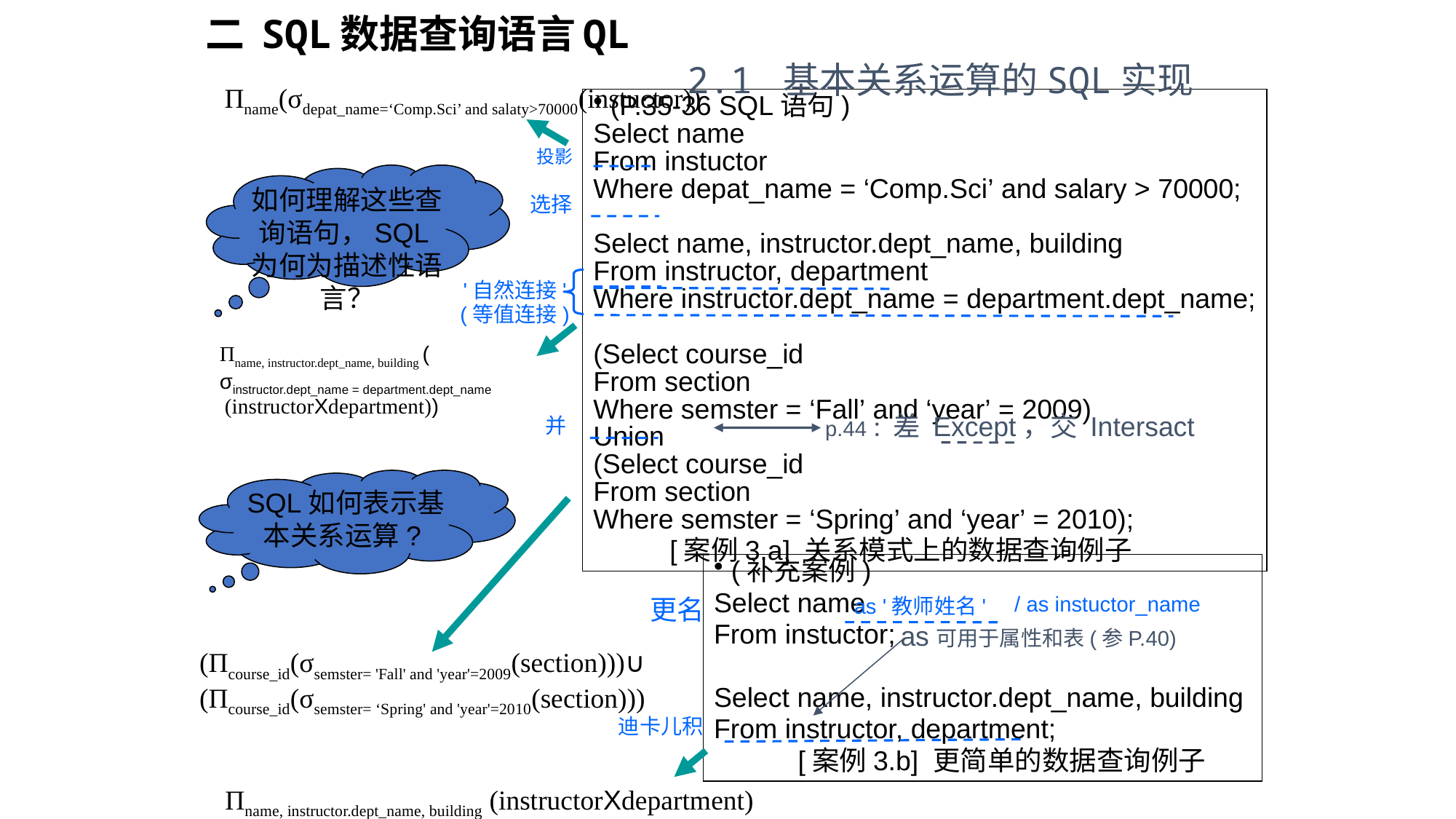

# 二 SQL数据查询语言QL
2.1 基本关系运算的SQL实现
Πname(σdepat_name=‘Comp.Sci’ and salaty>70000(instuctor))

 (P.35-36 SQL语句)
Select name
From instuctor
Where depat_name = ‘Comp.Sci’ and salary > 70000;

Select name, instructor.dept_name, building
From instructor, department
Where instructor.dept_name = department.dept_name;

(Select course_id
From section
Where semster = ‘Fall’ and ‘year’ = 2009)
Union
(Select course_id
From section
Where semster = ‘Spring’ and ‘year’ = 2010);
          [案例3.a] 关系模式上的数据查询例子
投影

如何理解这些查询语句，SQL为何为描述性语言？
选择

'自然连接'
(等值连接)

Πname, instructor.dept_name, building (
σinstructor.dept_name = department.dept_name
 (instructorΧdepartment))
p.44：差 Except，交 Intersact
并

SQL如何表示基本关系运算?

(Πcourse_id(σsemster= 'Fall' and 'year'=2009(section)))∪
(Πcourse_id(σsemster= ‘Spring' and 'year'=2010(section)))
 (补充案例)
Select name
From instuctor;

Select name, instructor.dept_name, building
From instructor, department;
           [案例3.b] 更简单的数据查询例子
/ as instuctor_name
as '教师姓名'
更名
as可用于属性和表(参P.40)

迪卡儿积

Πname, instructor.dept_name, building (instructorΧdepartment)
39